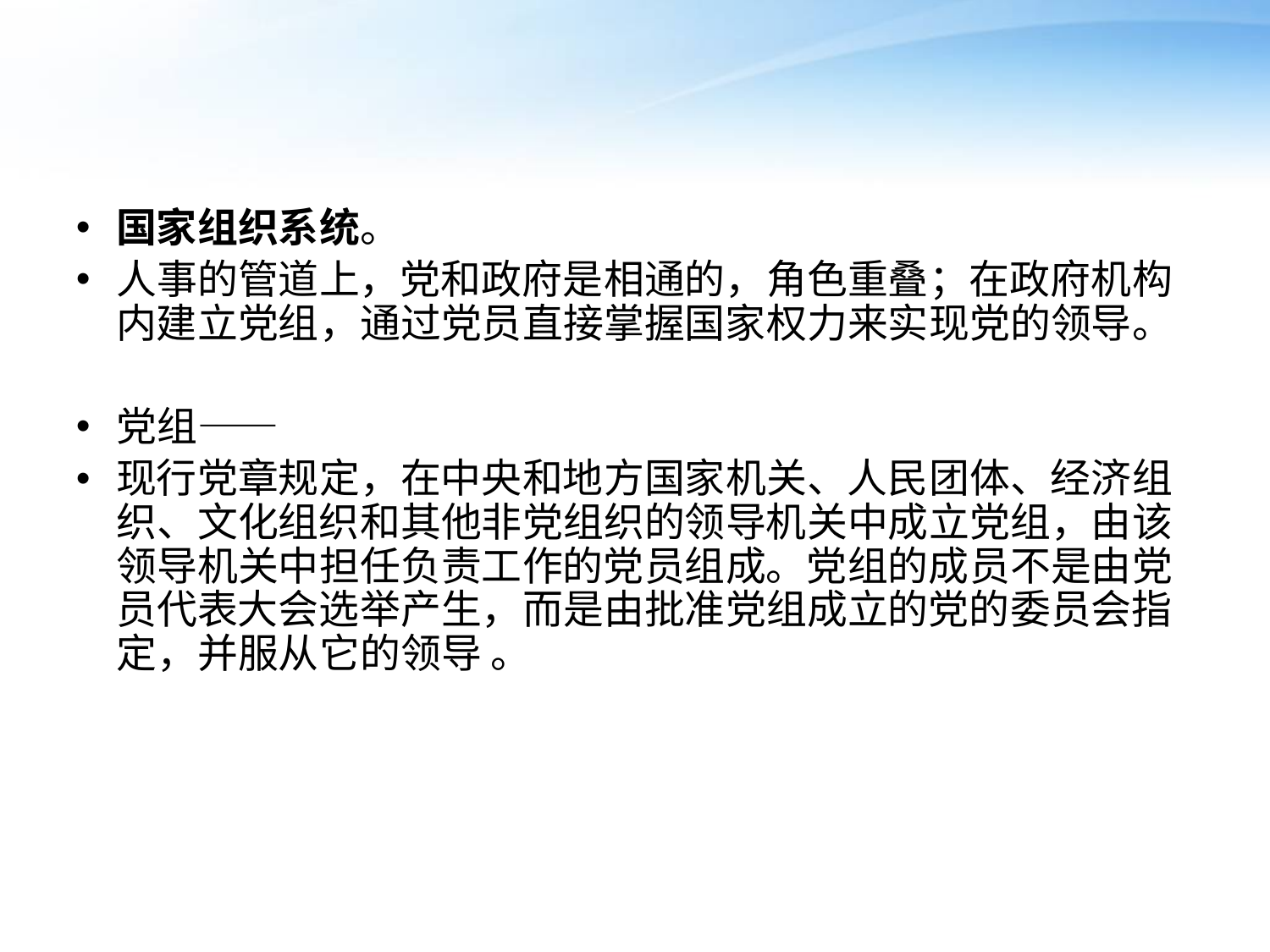

#
国家组织系统。
人事的管道上，党和政府是相通的，角色重叠；在政府机构内建立党组，通过党员直接掌握国家权力来实现党的领导。

党组——
现行党章规定，在中央和地方国家机关、人民团体、经济组织、文化组织和其他非党组织的领导机关中成立党组，由该领导机关中担任负责工作的党员组成。党组的成员不是由党员代表大会选举产生，而是由批准党组成立的党的委员会指定，并服从它的领导 。